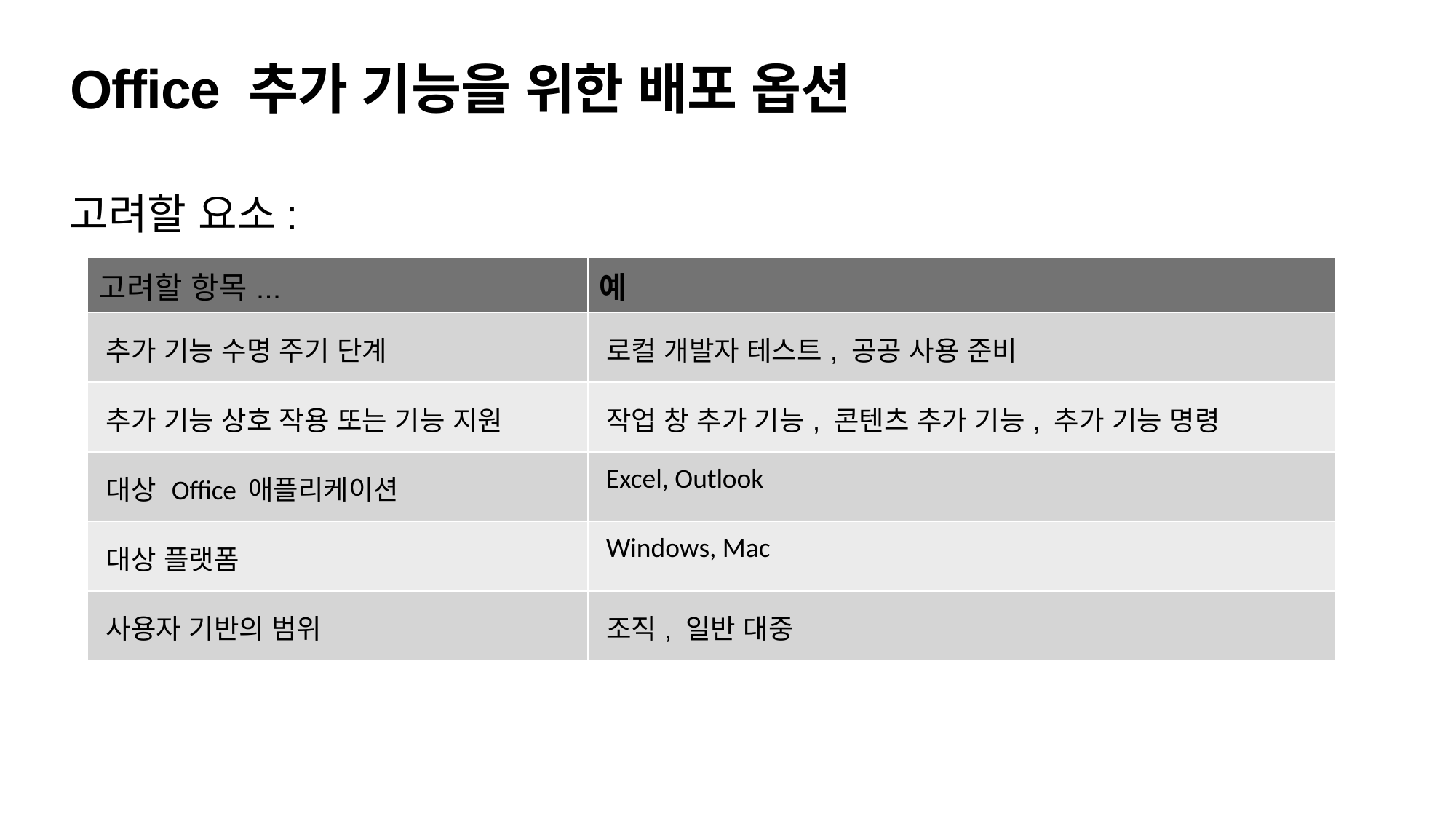

# Office 추가 기능을 위한 배포 옵션
고려할 요소:
| 고려할 항목... | 예 |
| --- | --- |
| 추가 기능 수명 주기 단계 | 로컬 개발자 테스트, 공공 사용 준비 |
| 추가 기능 상호 작용 또는 기능 지원 | 작업 창 추가 기능, 콘텐츠 추가 기능, 추가 기능 명령 |
| 대상 Office 애플리케이션 | Excel, Outlook |
| 대상 플랫폼 | Windows, Mac |
| 사용자 기반의 범위 | 조직, 일반 대중 |